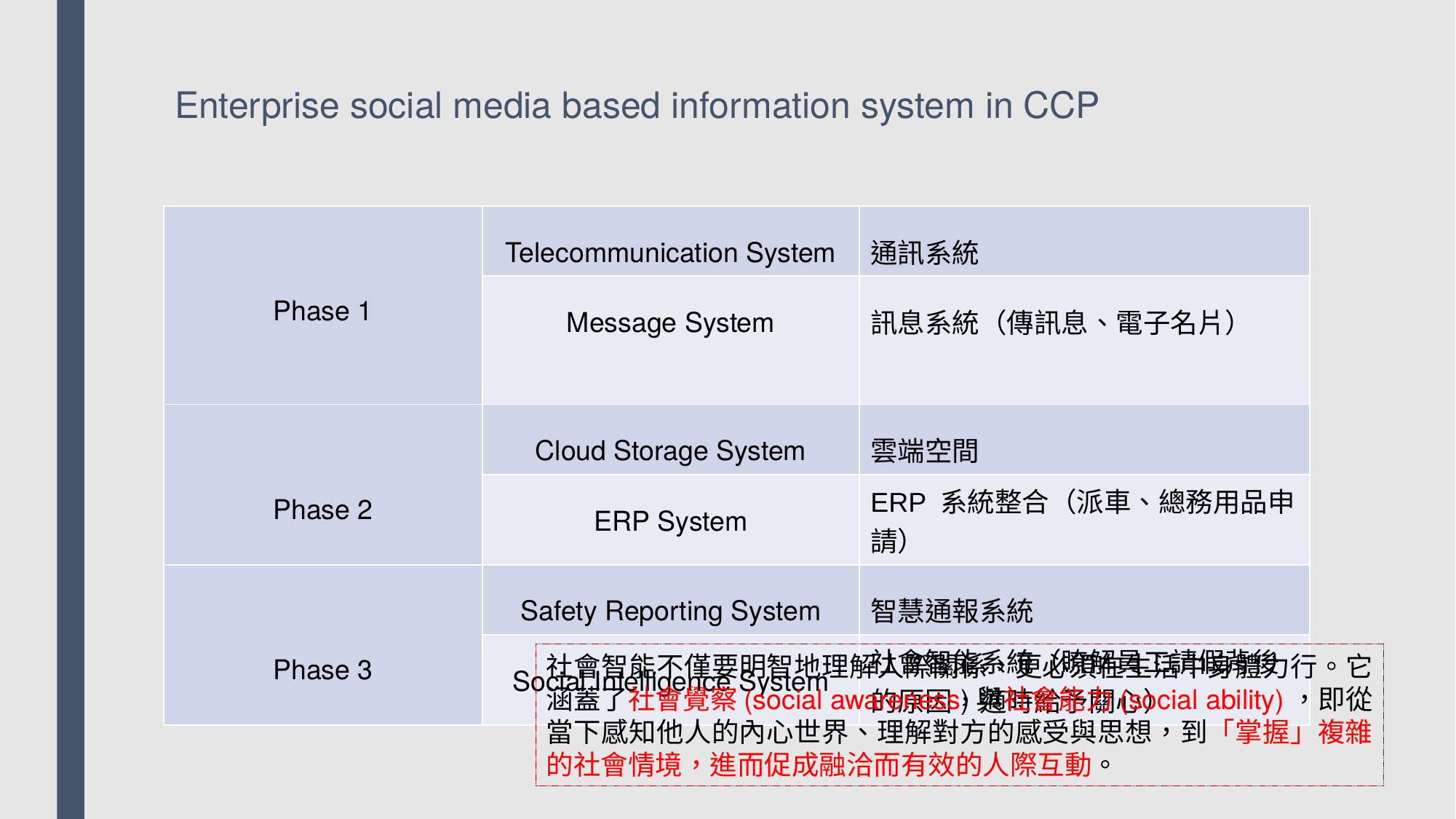

# Enterprise social media based information system in CCP
| Phase 1 | Telecommunication System | 通訊系統 |
| --- | --- | --- |
|  | Message System | 訊息系統（傳訊息、電子名片） |
| Phase 2 | Cloud Storage System | 雲端空間 |
|  | ERP System | ERP 系統整合（派車、總務用品申請） |
| Phase 3 | Safety Reporting System | 智慧通報系統 |
|  | Social Intelligence System | 社會智能系統（瞭解員工請假背後的原因，適時給予關心） |

社會智能不僅要明智地理解人際關係，更必須在生活中身體力行。它涵蓋了社會覺察(social awareness)與社會能力(social ability)，即從當下感知他人的內心世界、理解對方的感受與思想，到「掌握」複雜的社會情境，進而促成融洽而有效的人際互動。